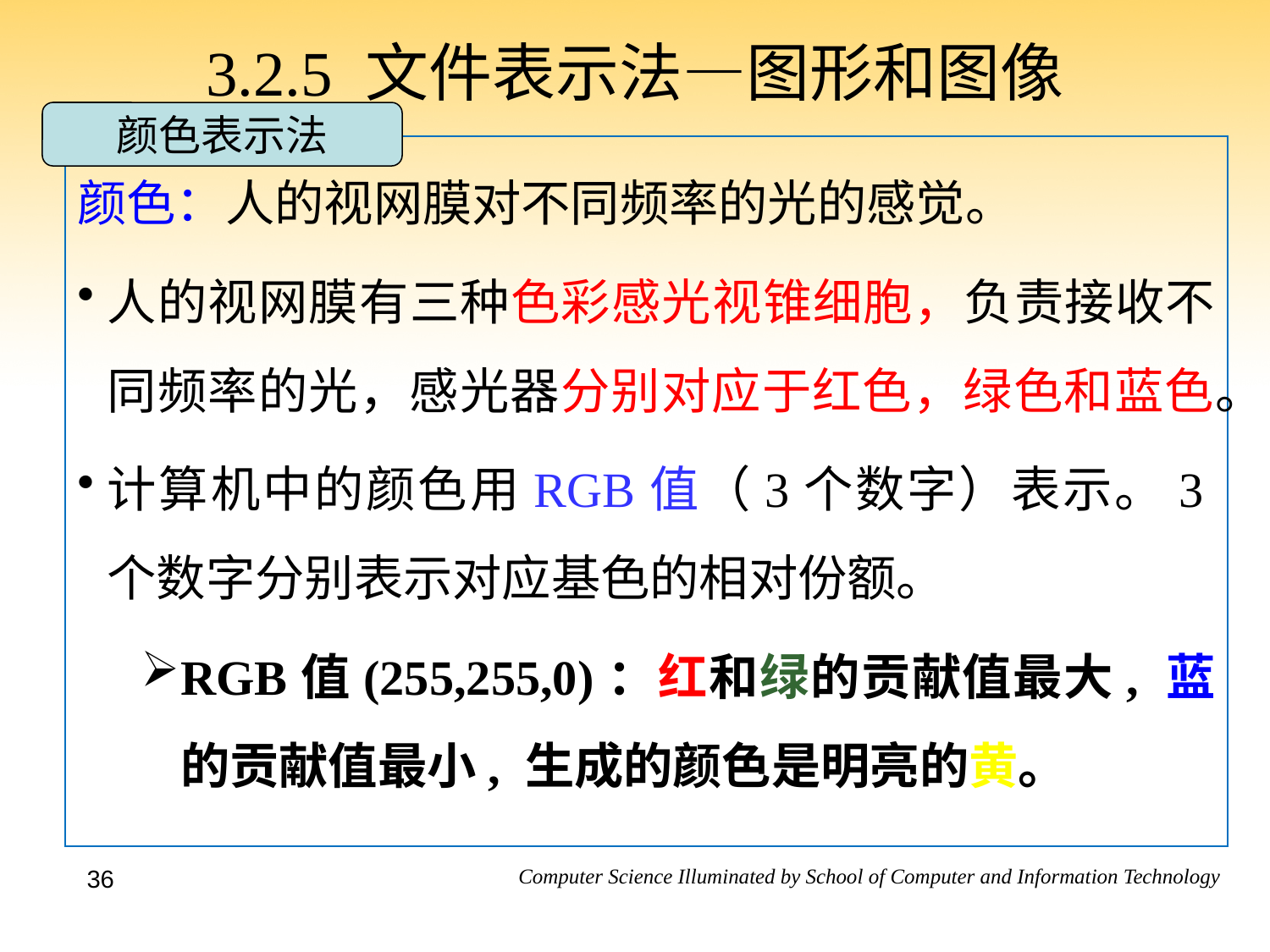

3.2.5 文件表示法—图形和图像
颜色表示法
颜色：人的视网膜对不同频率的光的感觉。
人的视网膜有三种色彩感光视锥细胞，负责接收不同频率的光，感光器分别对应于红色，绿色和蓝色。
计算机中的颜色用RGB值（3个数字）表示。3个数字分别表示对应基色的相对份额。
RGB值(255,255,0)：红和绿的贡献值最大, 蓝的贡献值最小, 生成的颜色是明亮的黄。

36